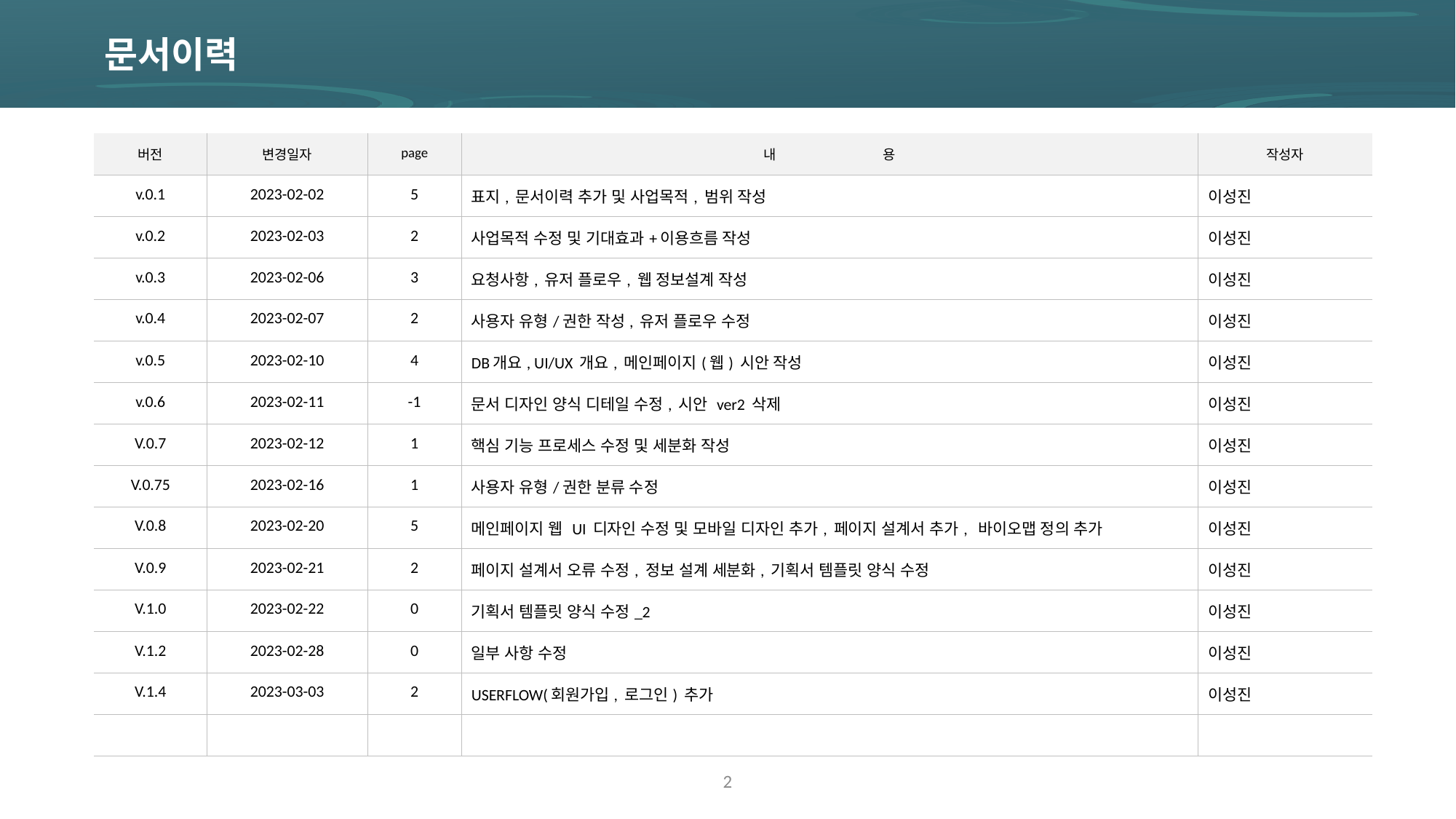

문서이력
| 버전 | 변경일자 | page | 내 용 | 작성자 |
| --- | --- | --- | --- | --- |
| v.0.1 | 2023-02-02 | 5 | 표지, 문서이력 추가 및 사업목적, 범위 작성 | 이성진 |
| v.0.2 | 2023-02-03 | 2 | 사업목적 수정 및 기대효과+이용흐름 작성 | 이성진 |
| v.0.3 | 2023-02-06 | 3 | 요청사항, 유저 플로우, 웹 정보설계 작성 | 이성진 |
| v.0.4 | 2023-02-07 | 2 | 사용자 유형/권한 작성, 유저 플로우 수정 | 이성진 |
| v.0.5 | 2023-02-10 | 4 | DB개요, UI/UX 개요, 메인페이지(웹) 시안 작성 | 이성진 |
| v.0.6 | 2023-02-11 | -1 | 문서 디자인 양식 디테일 수정, 시안 ver2 삭제 | 이성진 |
| V.0.7 | 2023-02-12 | 1 | 핵심 기능 프로세스 수정 및 세분화 작성 | 이성진 |
| V.0.75 | 2023-02-16 | 1 | 사용자 유형/권한 분류 수정 | 이성진 |
| V.0.8 | 2023-02-20 | 5 | 메인페이지 웹 UI 디자인 수정 및 모바일 디자인 추가, 페이지 설계서 추가, 바이오맵 정의 추가 | 이성진 |
| V.0.9 | 2023-02-21 | 2 | 페이지 설계서 오류 수정, 정보 설계 세분화, 기획서 템플릿 양식 수정 | 이성진 |
| V.1.0 | 2023-02-22 | 0 | 기획서 템플릿 양식 수정\_2 | 이성진 |
| V.1.2 | 2023-02-28 | 0 | 일부 사항 수정 | 이성진 |
| V.1.4 | 2023-03-03 | 2 | USERFLOW(회원가입, 로그인) 추가 | 이성진 |
|  |  |  |  |  |
2